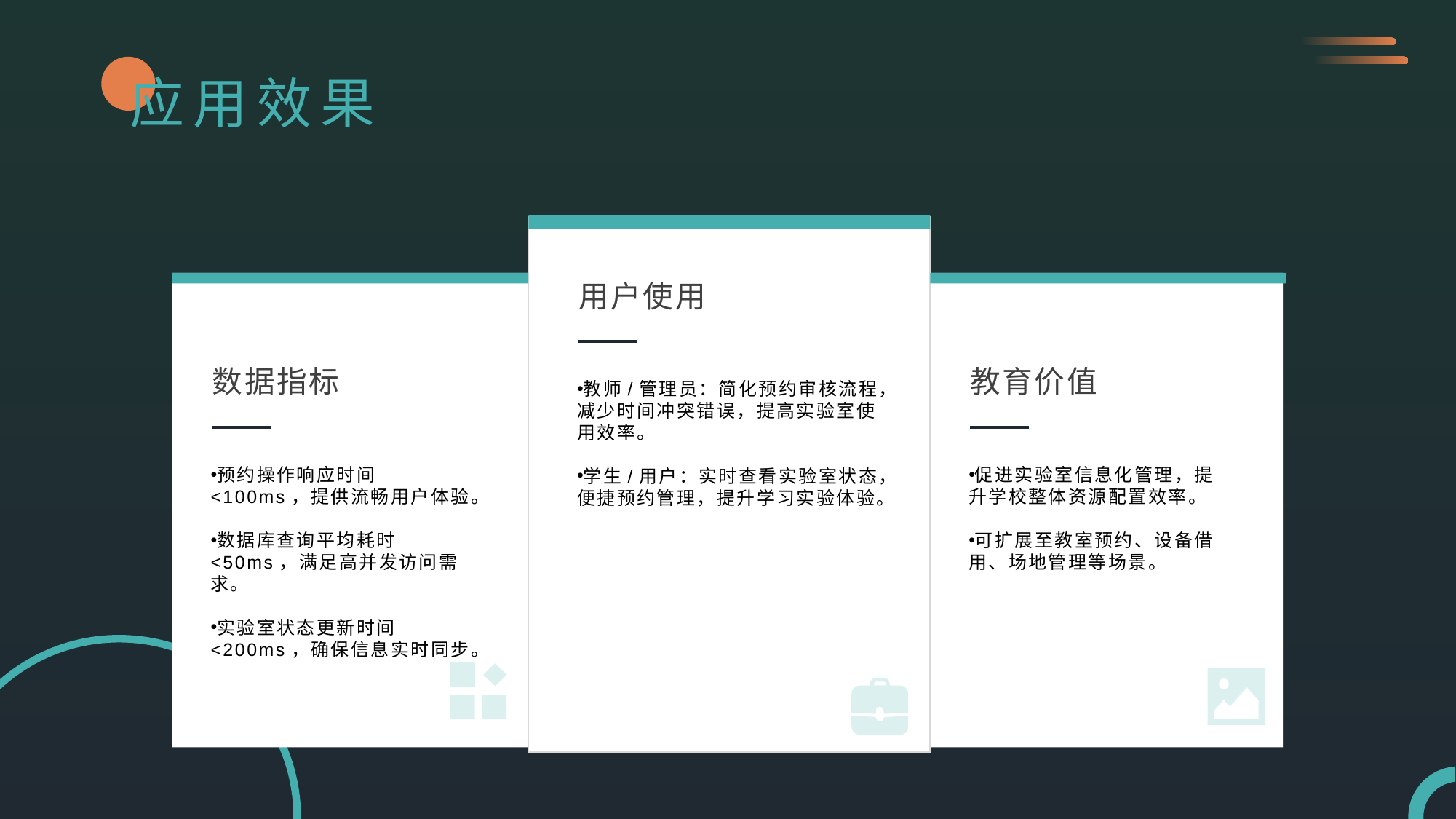

应用效果

用户使用

数据指标
教育价值
教师/管理员：简化预约审核流程，减少时间冲突错误，提高实验室使用效率。

学生/用户：实时查看实验室状态，便捷预约管理，提升学习实验体验。
预约操作响应时间<100ms，提供流畅用户体验。

数据库查询平均耗时<50ms，满足高并发访问需求。

实验室状态更新时间<200ms，确保信息实时同步。
促进实验室信息化管理，提升学校整体资源配置效率。

可扩展至教室预约、设备借用、场地管理等场景。